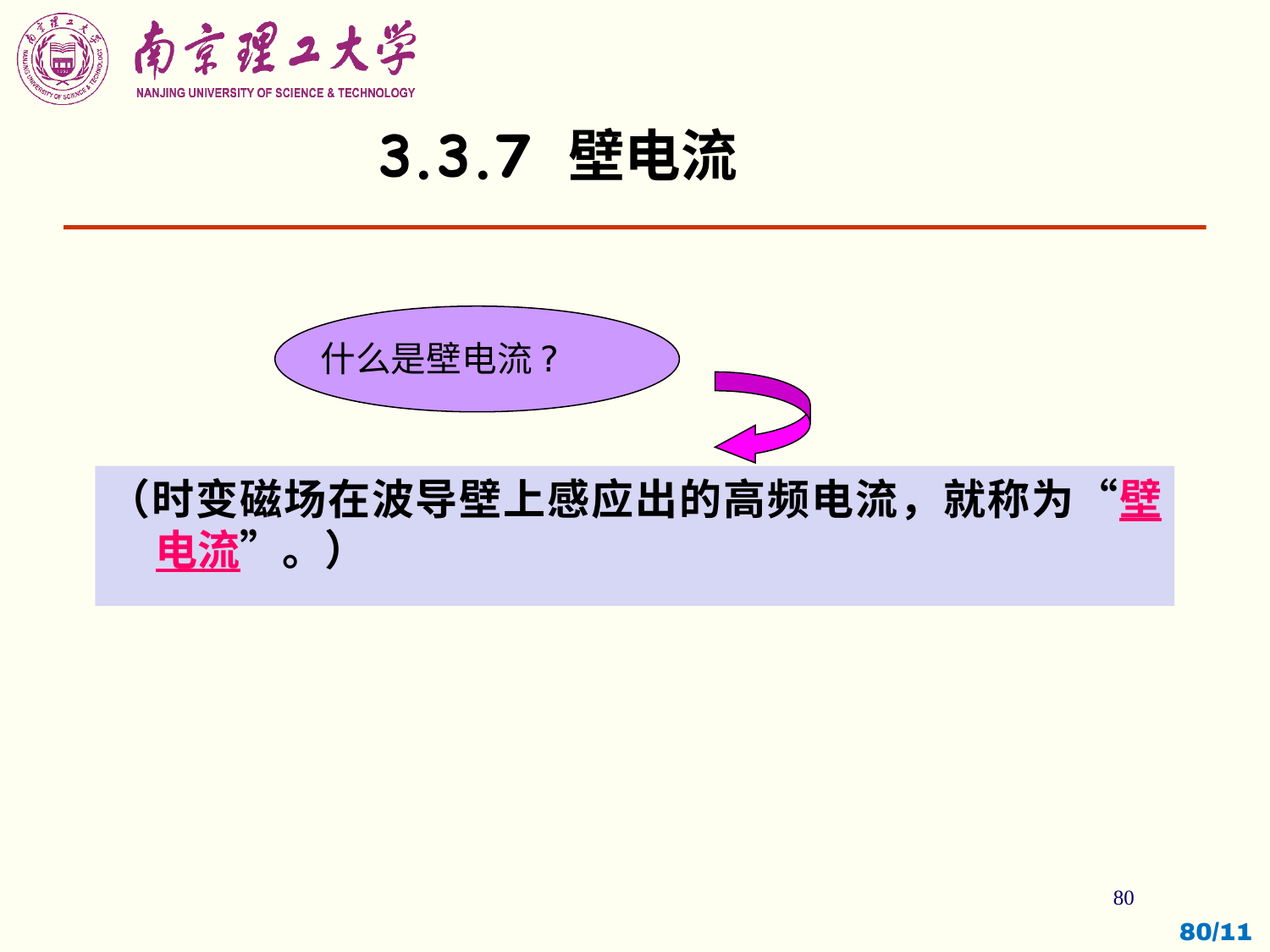

# 3.3.7 壁电流

什么是壁电流?

（时变磁场在波导壁上感应出的高频电流，就称为“壁电流”。）
80/11